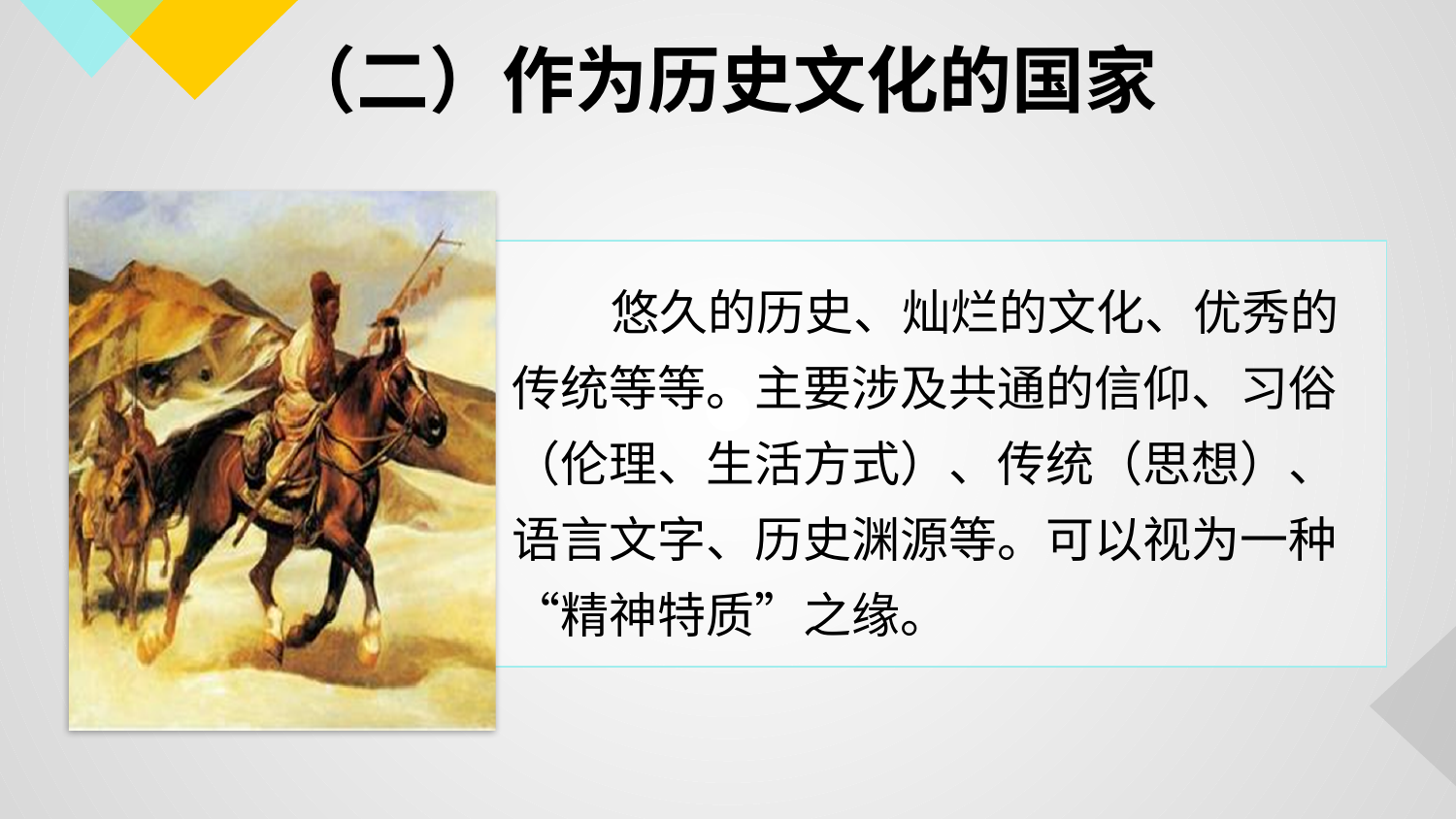

# （二）作为历史文化的国家
        悠久的历史、灿烂的文化、优秀的传统等等。主要涉及共通的信仰、习俗（伦理、生活方式）、传统（思想）、语言文字、历史渊源等。可以视为一种“精神特质”之缘。